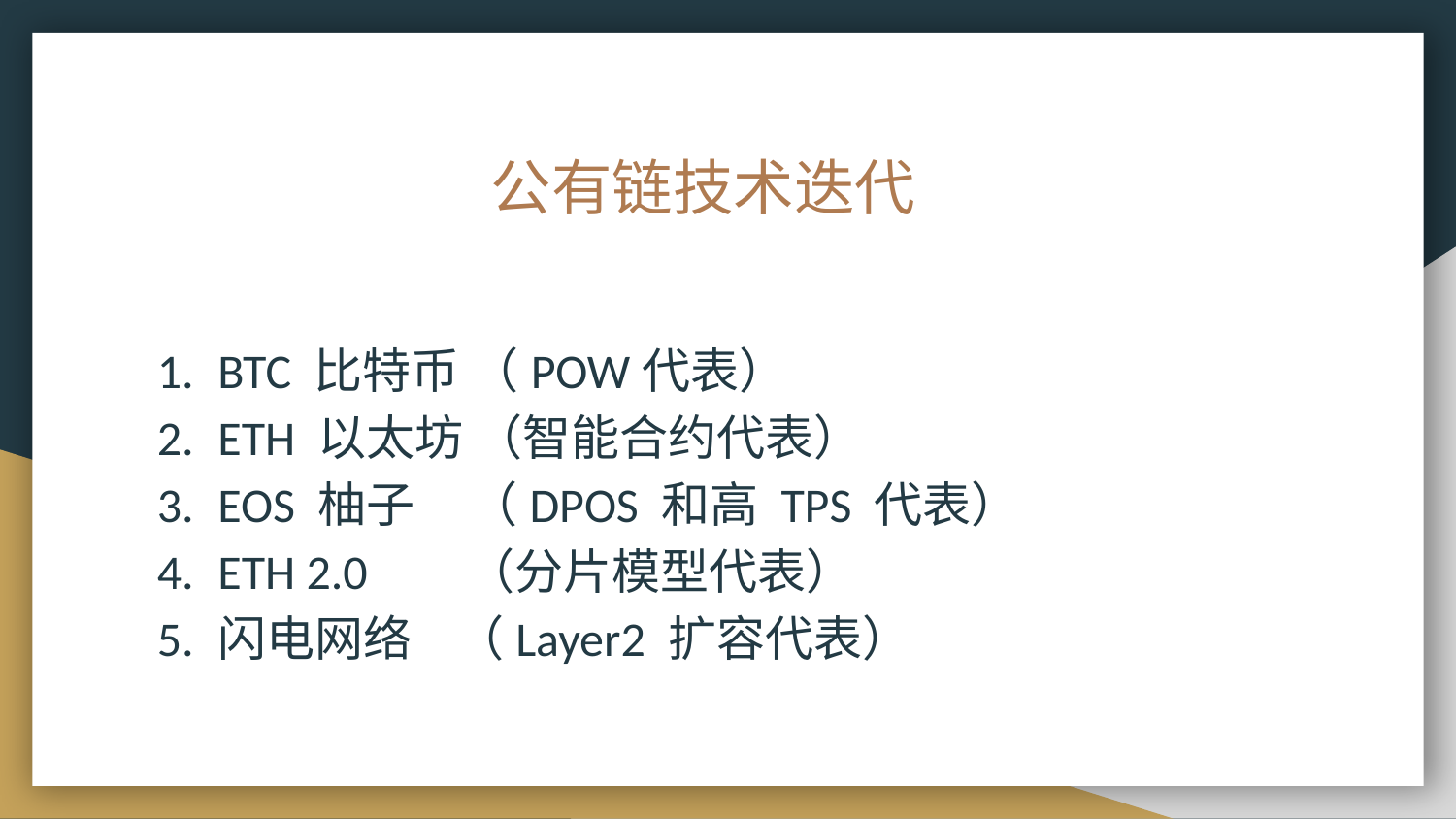

# 公有链技术迭代
BTC 比特币 （POW代表）
ETH 以太坊 （智能合约代表）
EOS 柚子     （DPOS 和高 TPS 代表）
ETH 2.0        （分片模型代表）
闪电网络    （Layer2 扩容代表）